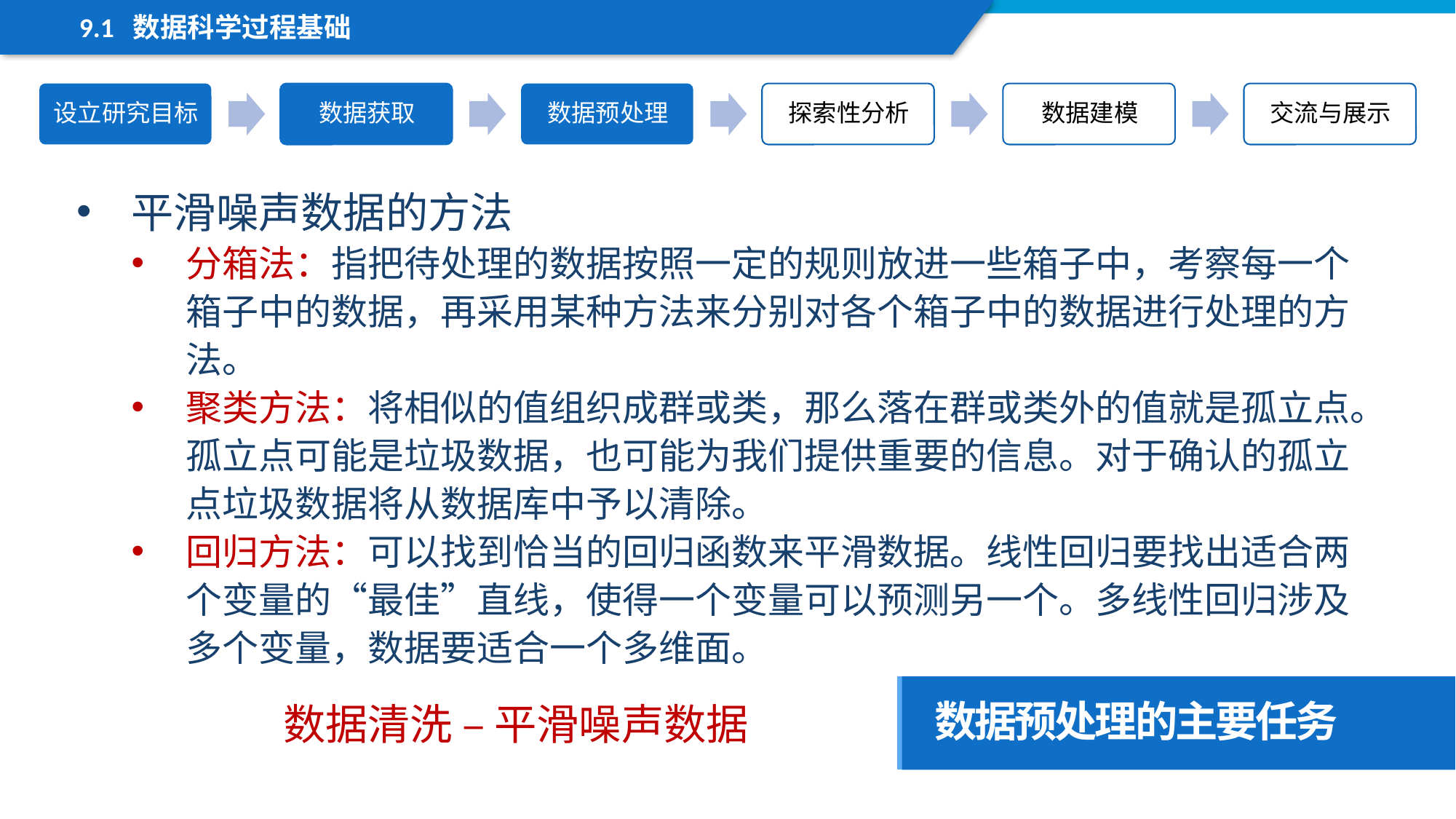

9.1  数据科学过程基础
设立研究目标

数据获取

数据预处理

探索性分析

数据建模

交流与展示
平滑噪声数据的方法
分箱法：指把待处理的数据按照一定的规则放进一些箱子中，考察每一个箱子中的数据，再采用某种方法来分别对各个箱子中的数据进行处理的方法。
聚类方法：将相似的值组织成群或类，那么落在群或类外的值就是孤立点。孤立点可能是垃圾数据，也可能为我们提供重要的信息。对于确认的孤立点垃圾数据将从数据库中予以清除。
回归方法：可以找到恰当的回归函数来平滑数据。线性回归要找出适合两个变量的“最佳”直线，使得一个变量可以预测另一个。多线性回归涉及多个变量，数据要适合一个多维面。

数据预处理的主要任务
数据清洗 – 平滑噪声数据